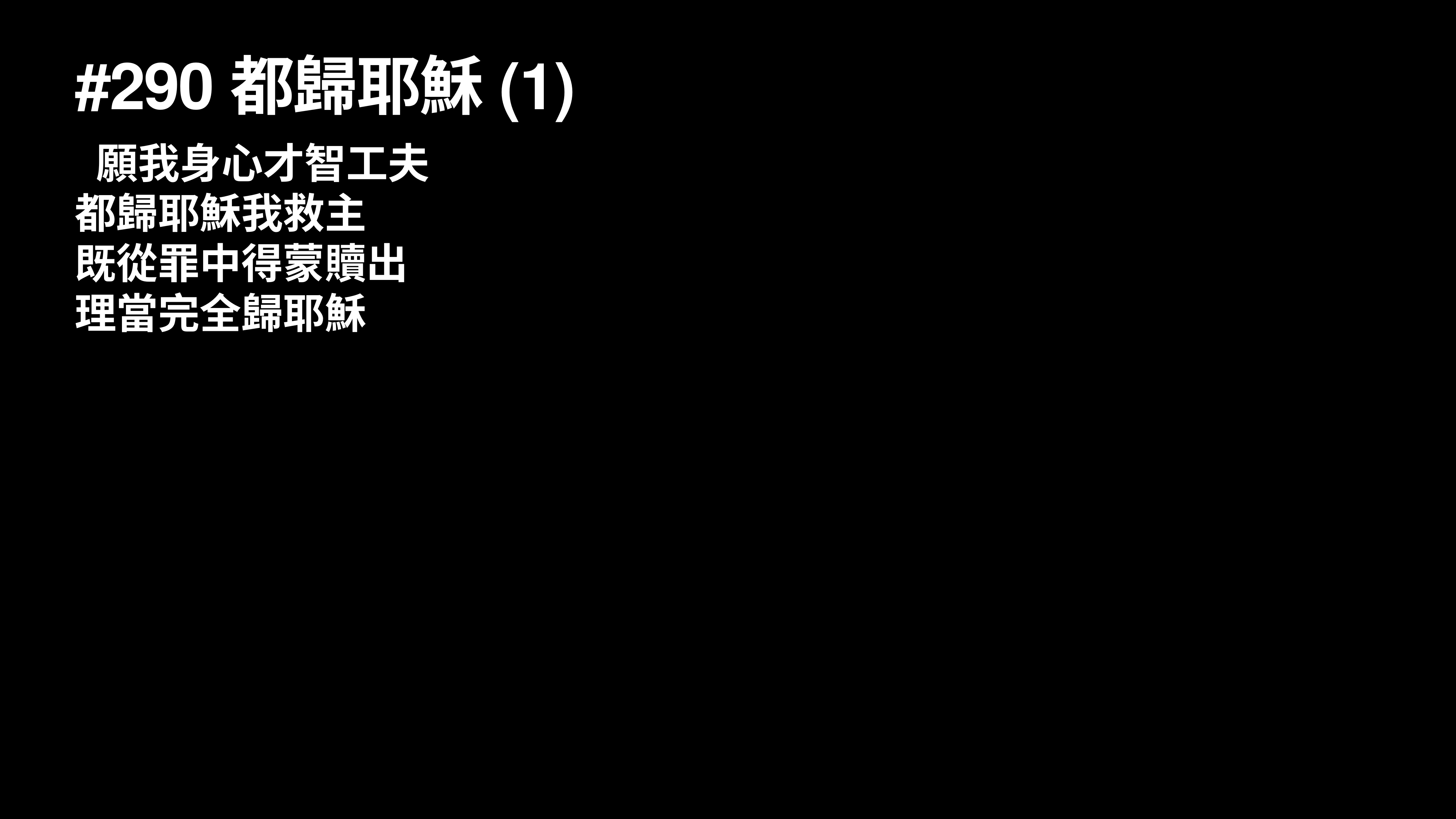

# #290都歸耶穌(1)
 願我身心才智工夫
都歸耶穌我救主
既從罪中得蒙贖出
理當完全歸耶穌